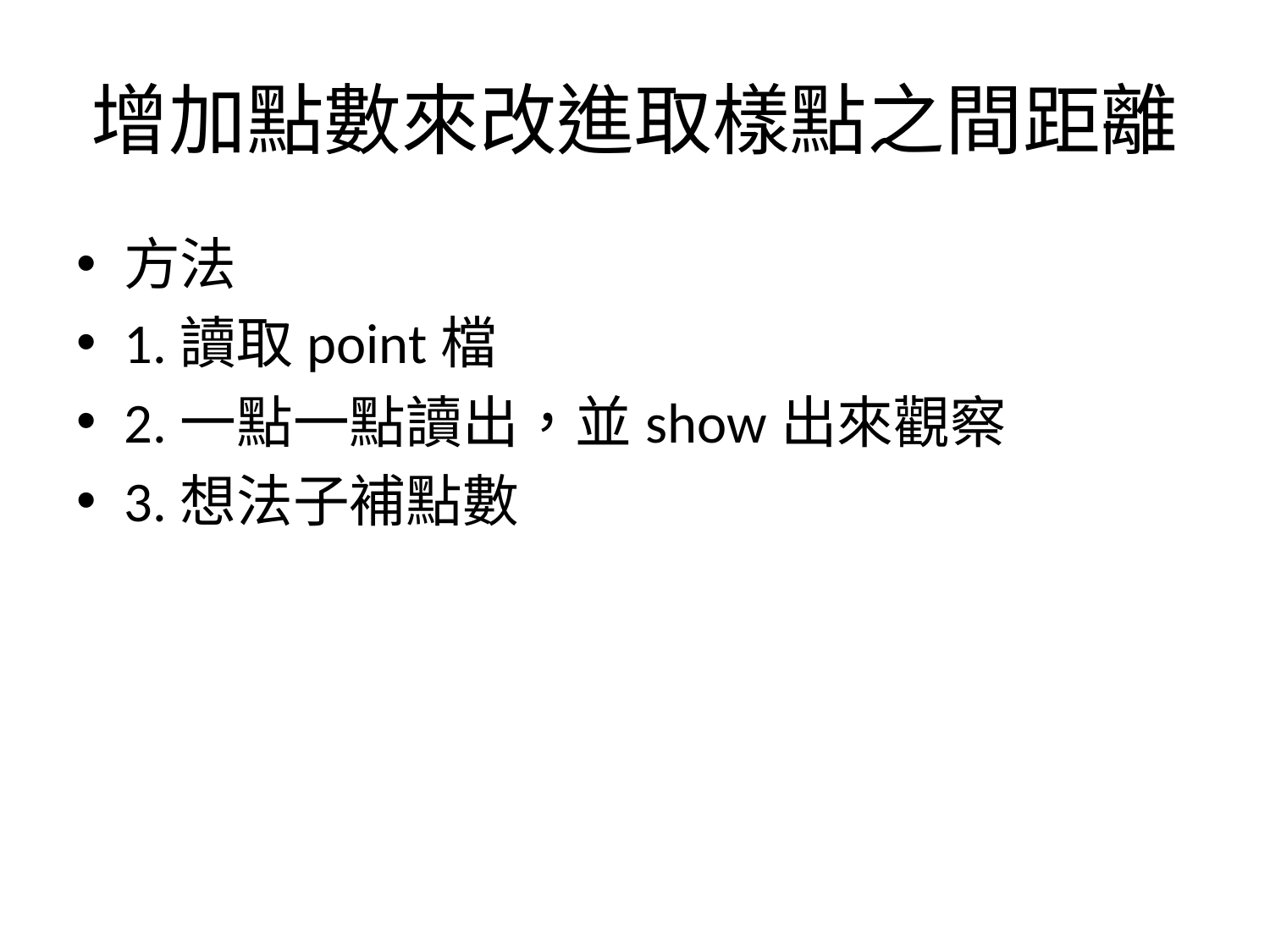

# 增加點數來改進取樣點之間距離
方法
1.讀取point檔
2.一點一點讀出，並show出來觀察
3.想法子補點數